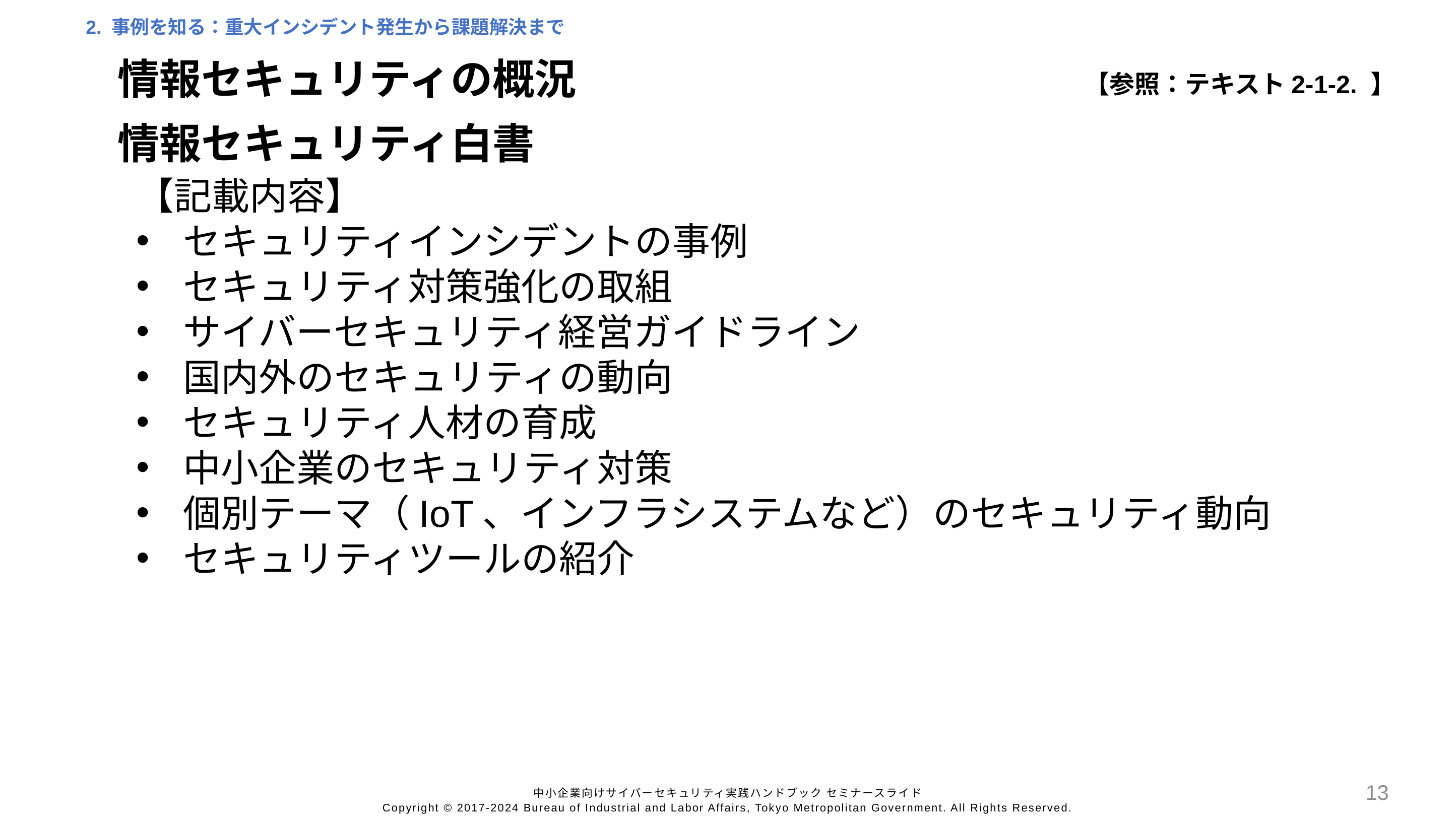

2. 事例を知る：重大インシデント発生から課題解決まで
情報セキュリティの概況
【参照：テキスト2-1-2. 】
情報セキュリティ白書
【記載内容】
セキュリティインシデントの事例
セキュリティ対策強化の取組
サイバーセキュリティ経営ガイドライン
国内外のセキュリティの動向
セキュリティ人材の育成
中小企業のセキュリティ対策
個別テーマ（IoT、インフラシステムなど）のセキュリティ動向
セキュリティツールの紹介

13